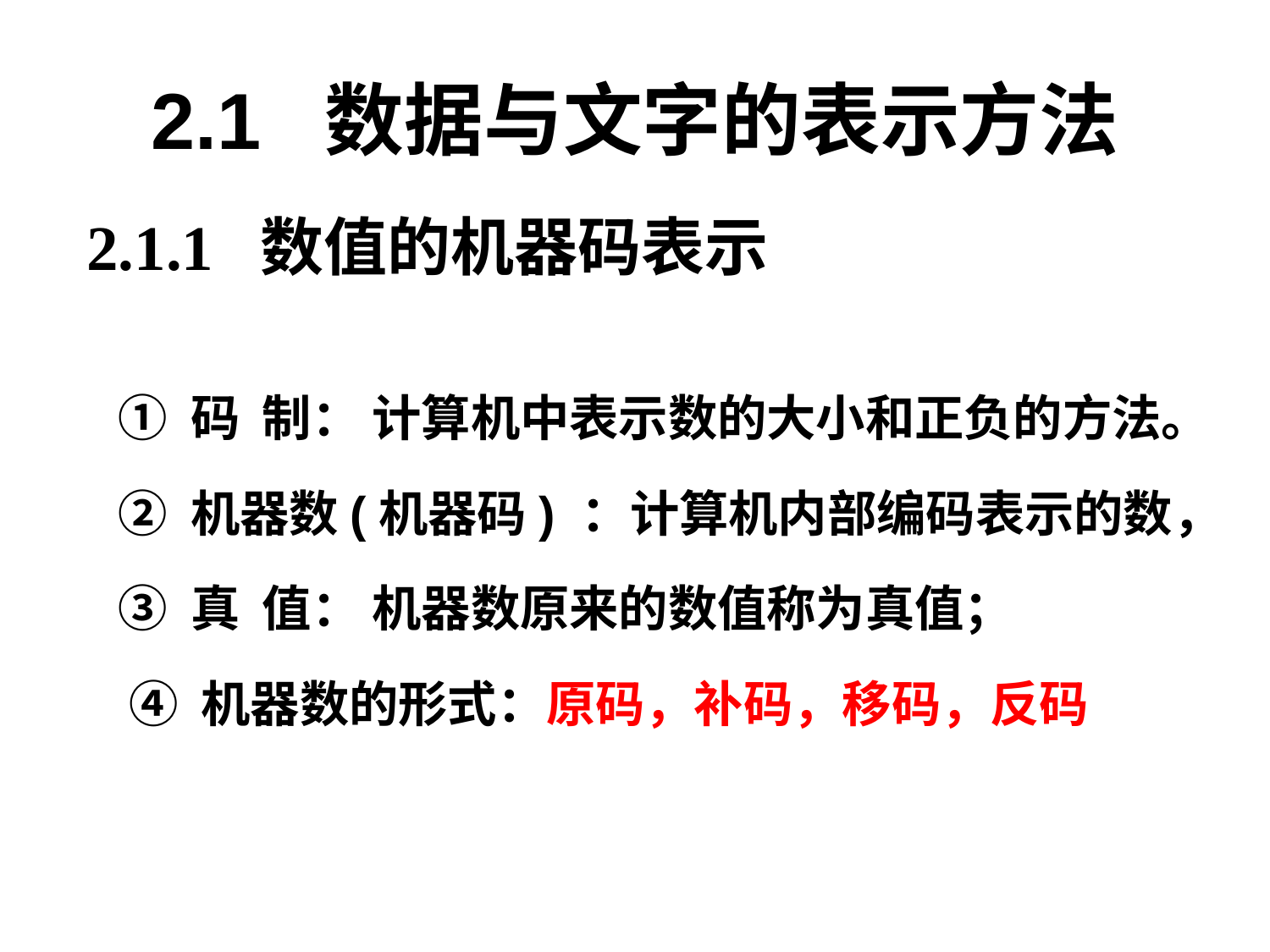

2.1  数据与文字的表示方法
2.1.1  数值的机器码表示
① 码  制： 计算机中表示数的大小和正负的方法。
② 机器数(机器码) ：计算机内部编码表示的数，
③ 真  值： 机器数原来的数值称为真值；
④ 机器数的形式：原码，补码，移码，反码